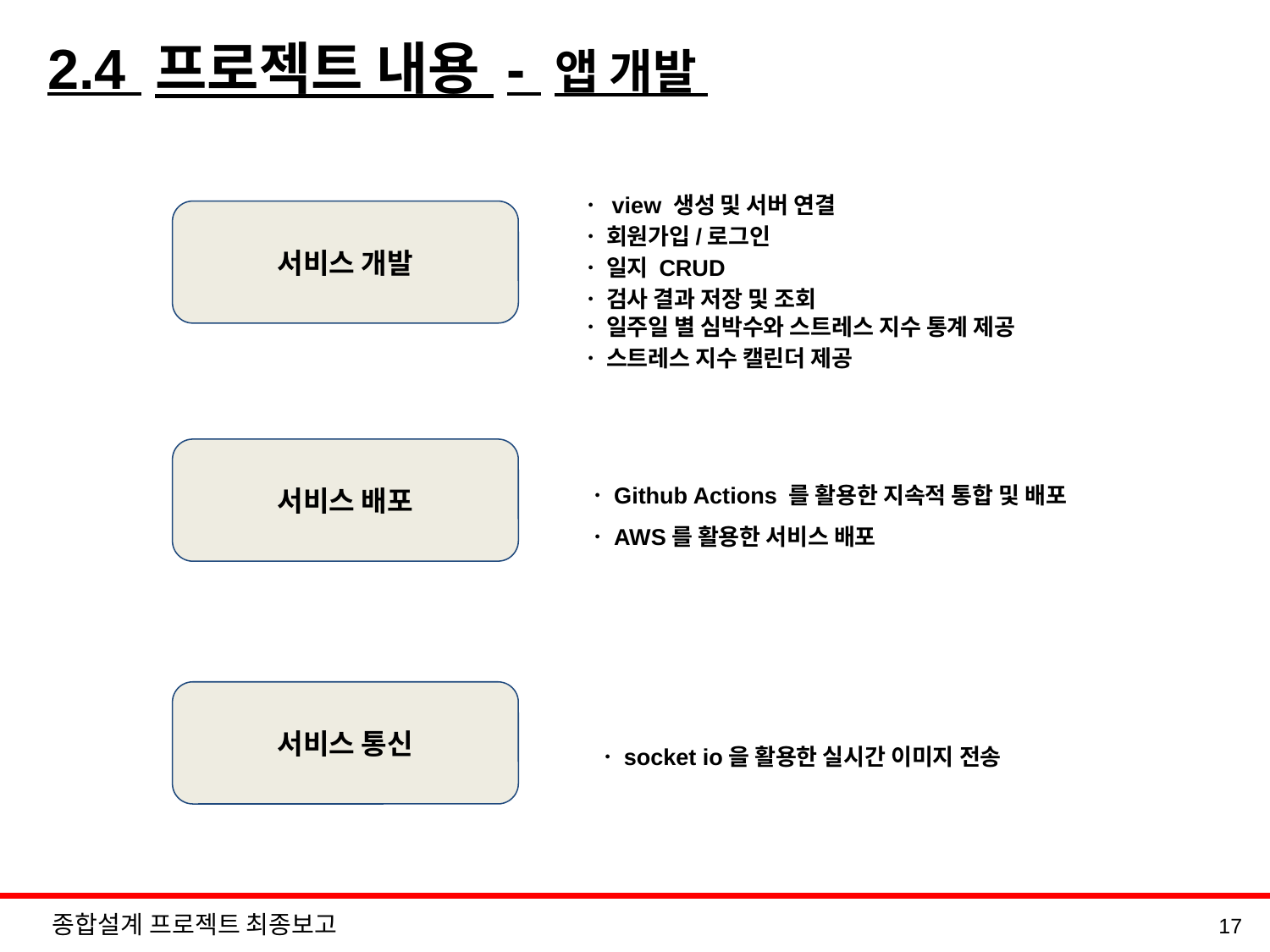

# 2.4 프로젝트 내용 - 앱 개발
   ㆍ view 생성 및 서버 연결
   ㆍ 회원가입/로그인
   ㆍ 일지 CRUD
   ㆍ 검사 결과 저장 및 조회
   ㆍ 일주일 별 심박수와 스트레스 지수 통계 제공
   ㆍ 스트레스 지수 캘린더 제공
서비스 개발
서비스 배포
ㆍGithub Actions 를 활용한 지속적 통합 및 배포
ㆍAWS를 활용한 서비스 배포

서비스 통신
ㆍsocket io을 활용한 실시간 이미지 전송